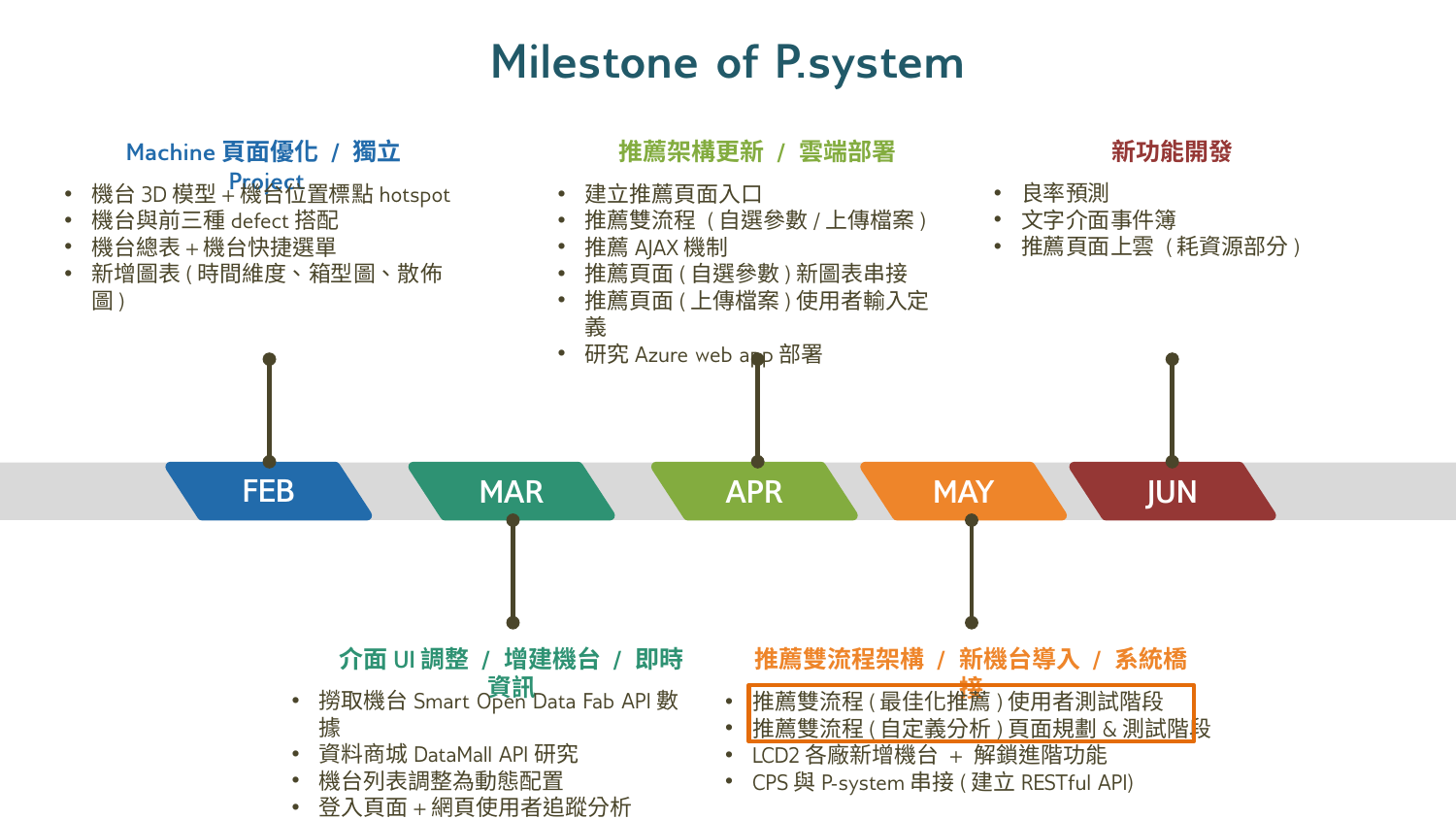

Milestone of P.system
新功能開發
Machine頁面優化 / 獨立Project
推薦架構更新 / 雲端部署
良率預測
文字介面事件簿
推薦頁面上雲 (耗資源部分)
機台3D模型+機台位置標點hotspot
機台與前三種defect搭配
機台總表+機台快捷選單
新增圖表(時間維度、箱型圖、散佈圖)
建立推薦頁面入口
推薦雙流程 (自選參數/上傳檔案)
推薦AJAX機制
推薦頁面(自選參數)新圖表串接
推薦頁面(上傳檔案)使用者輸入定義
研究Azure web app部署

FEB
MAR
APR
MAY
JUN
介面UI調整 / 增建機台 / 即時資訊
推薦雙流程架構 / 新機台導入 / 系統橋接
撈取機台Smart Open Data Fab API數據
資料商城DataMall API研究
機台列表調整為動態配置
登入頁面+網頁使用者追蹤分析
推薦雙流程(最佳化推薦)使用者測試階段
推薦雙流程(自定義分析)頁面規劃&測試階段
LCD2各廠新增機台 + 解鎖進階功能
CPS與P-system串接(建立RESTful API)